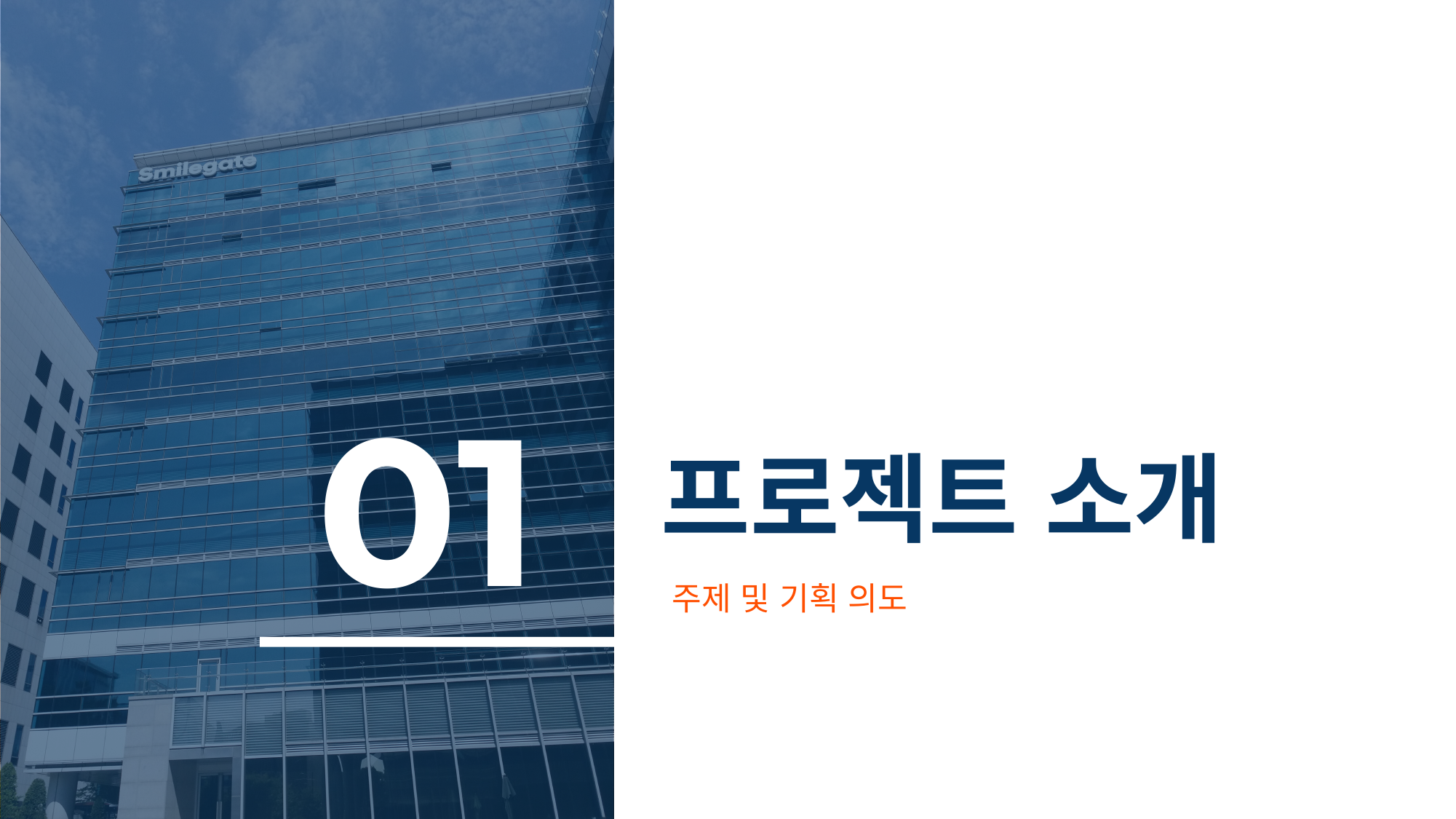

01
# 프로젝트 소개
주제 및 기획 의도